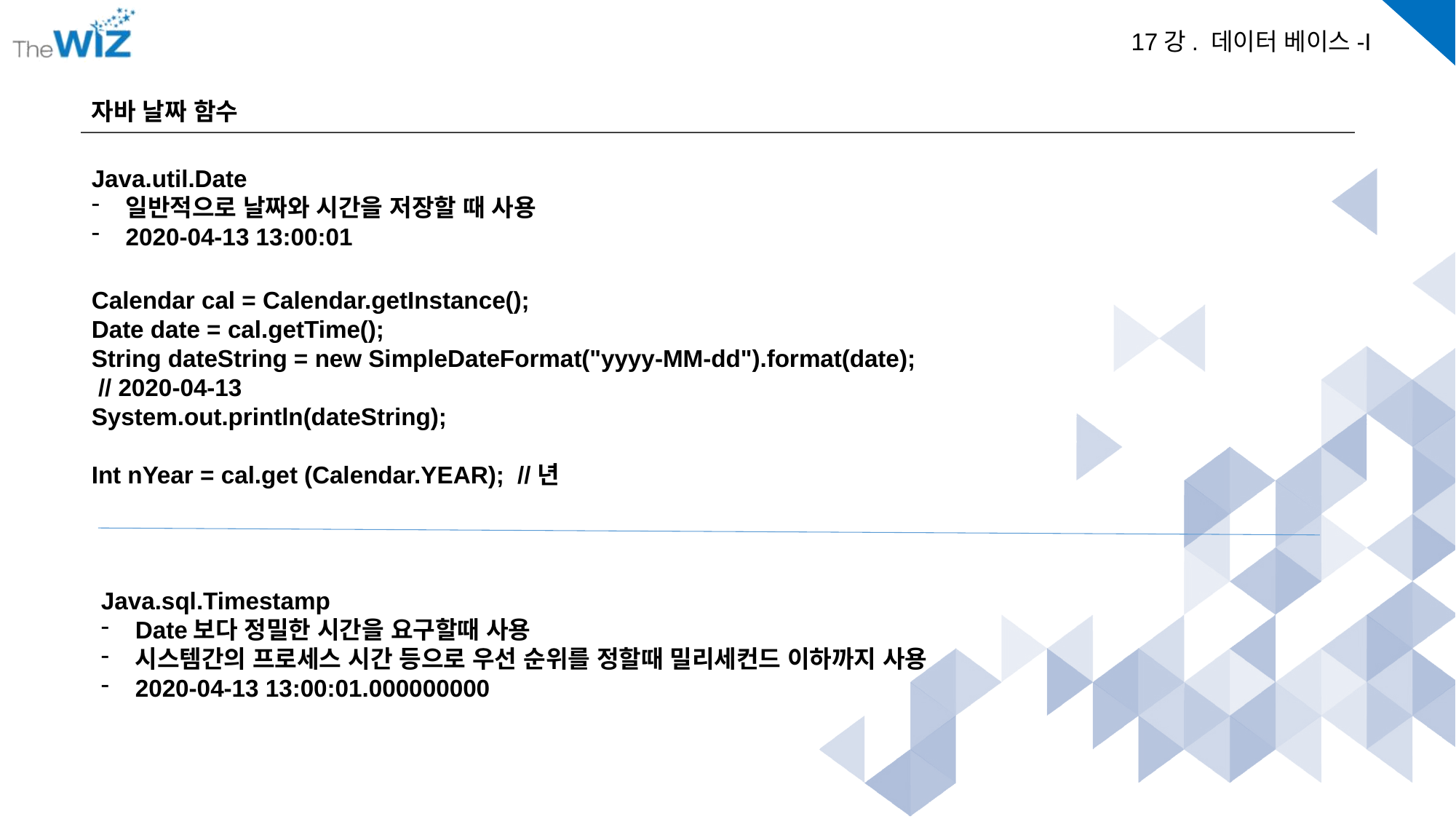

자바 날짜 함수

Java.util.Date
일반적으로 날짜와 시간을 저장할 때 사용
2020-04-13 13:00:01
Calendar cal = Calendar.getInstance();
Date date = cal.getTime();
String dateString = new SimpleDateFormat("yyyy-MM-dd").format(date);
 // 2020-04-13
System.out.println(dateString);

Int nYear = cal.get (Calendar.YEAR);  //년
Java.sql.Timestamp
Date보다 정밀한 시간을 요구할때 사용
시스템간의 프로세스 시간 등으로 우선 순위를 정할때 밀리세컨드 이하까지 사용
2020-04-13 13:00:01.000000000